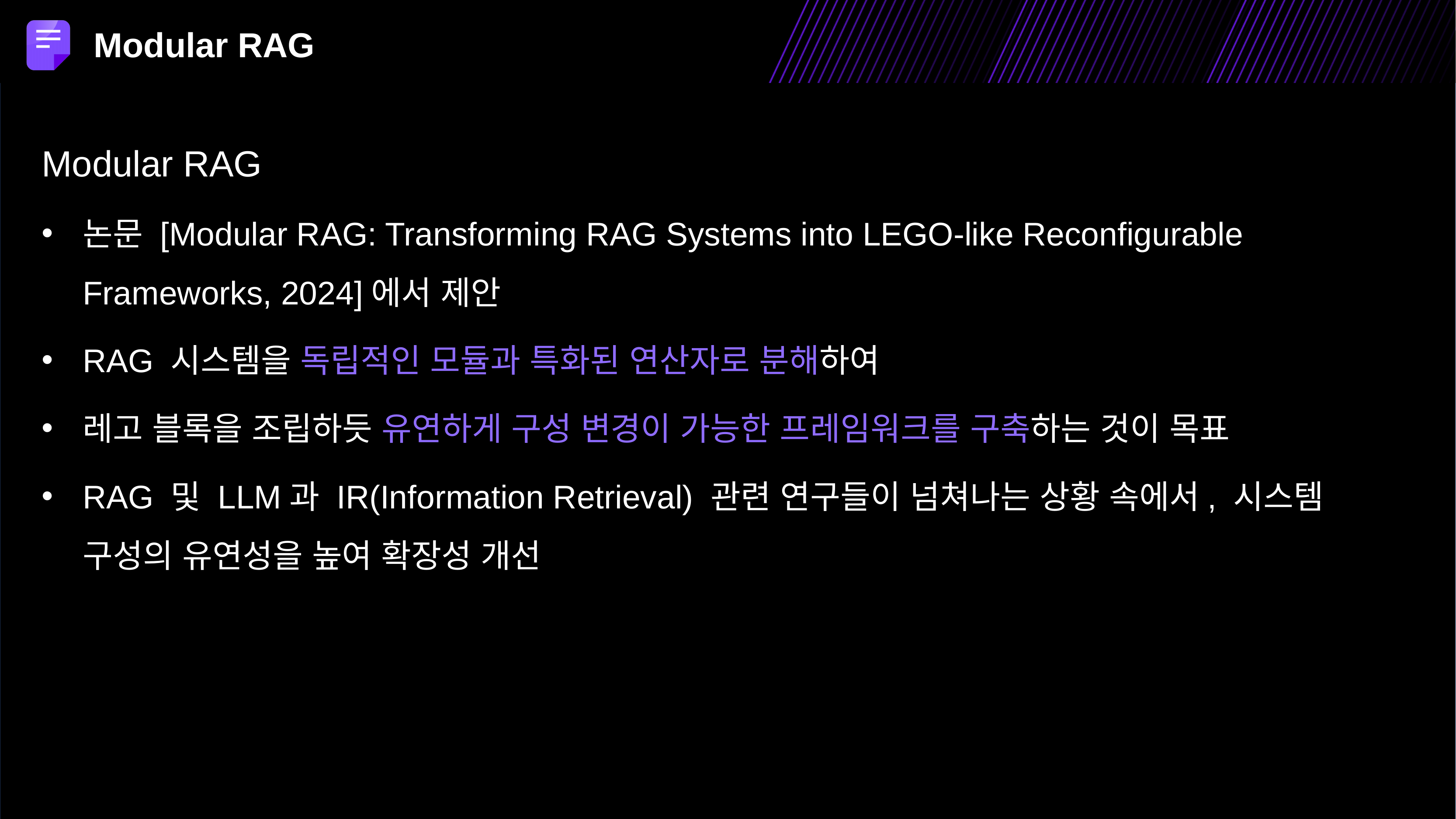

Modular RAG
Modular RAG
논문 [Modular RAG: Transforming RAG Systems into LEGO-like Reconfigurable Frameworks, 2024]에서 제안
RAG 시스템을 독립적인 모듈과 특화된 연산자로 분해하여
레고 블록을 조립하듯 유연하게 구성 변경이 가능한 프레임워크를 구축하는 것이 목표
RAG 및 LLM과 IR(Information Retrieval) 관련 연구들이 넘쳐나는 상황 속에서, 시스템 구성의 유연성을 높여 확장성 개선